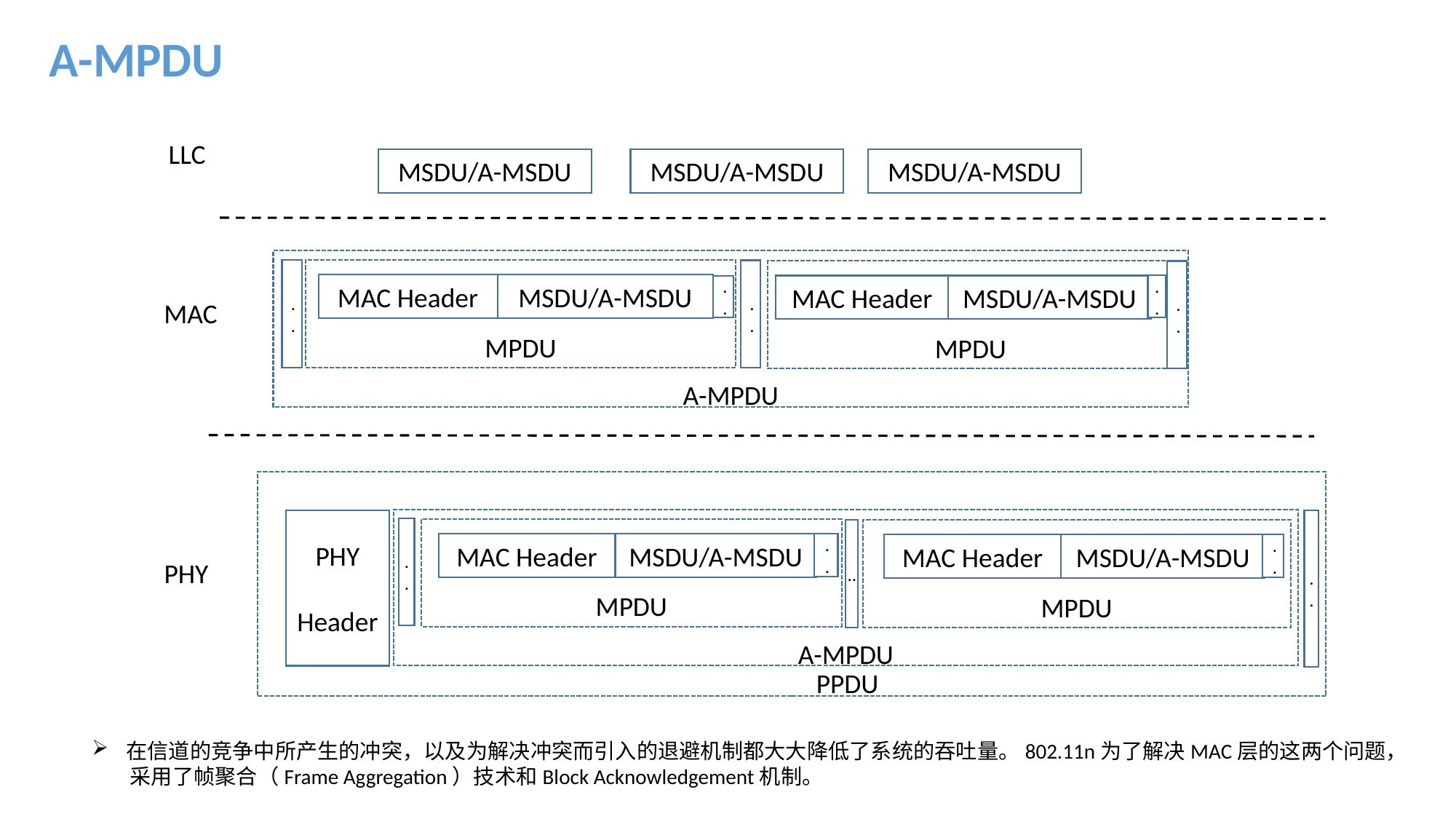

A-MPDU
LLC
MSDU/A-MSDU
MSDU/A-MSDU
MSDU/A-MSDU

A-MPDU

MPDU
MAC Header
MSDU/A-MSDU

MPDU
MAC Header
MSDU/A-MSDU
..
..
..
..
..
MAC

                  PPDU

A-MPDU

MPDU
MAC Header
MSDU/A-MSDU

MPDU
MAC Header
MSDU/A-MSDU
PHY
 Header
..
..
..
..
..
PHY
在信道的竞争中所产生的冲突，以及为解决冲突而引入的退避机制都大大降低了系统的吞吐量。802.11n为了解决MAC层的这两个问题，
       采用了帧聚合（Frame Aggregation）技术和Block Acknowledgement机制。